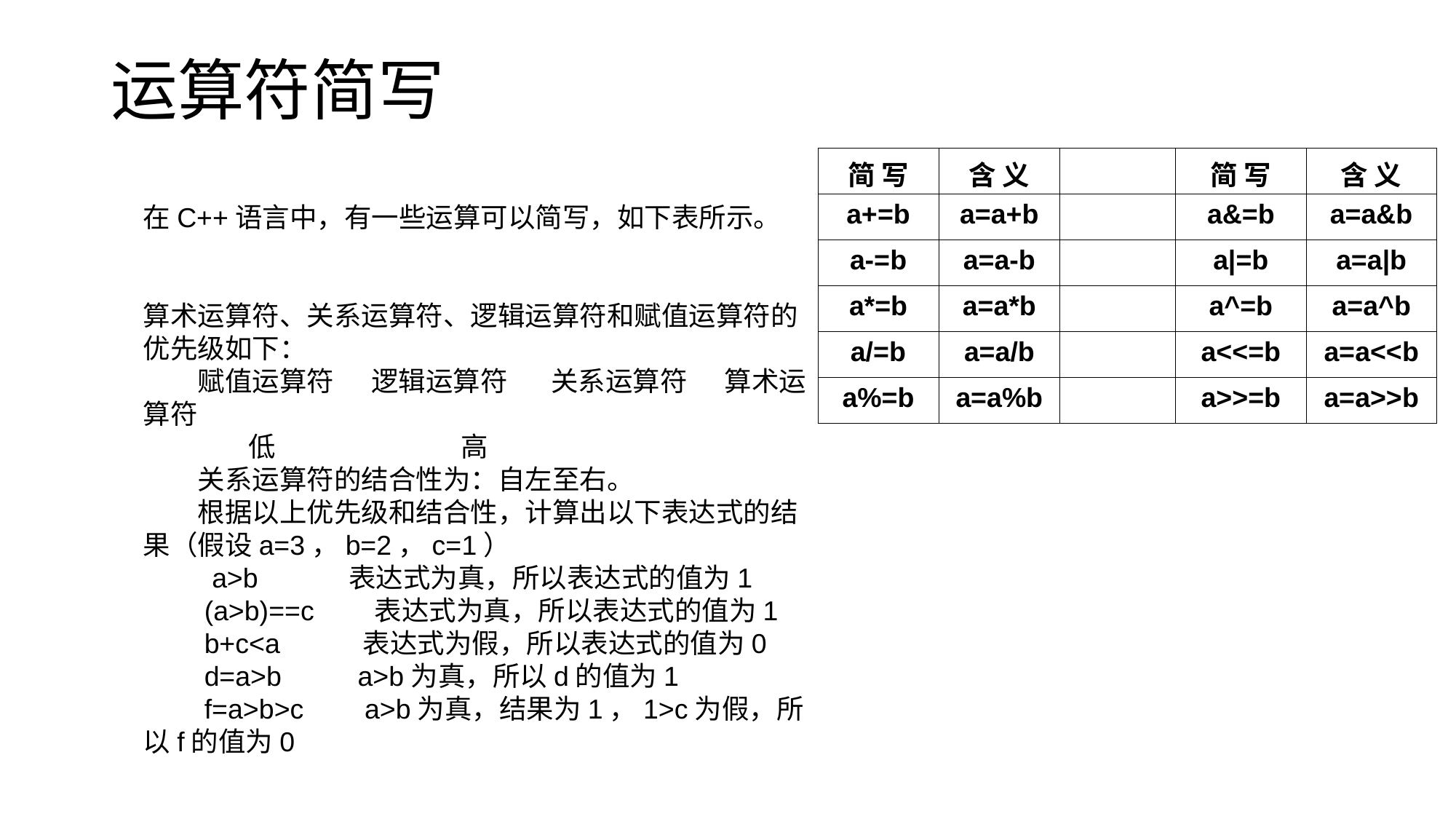

# 运算符简写
| 简 写 | 含 义 |  | 简 写 | 含 义 |
| --- | --- | --- | --- | --- |
| a+=b | a=a+b |  | a&=b | a=a&b |
| a-=b | a=a-b |  | a|=b | a=a|b |
| a\*=b | a=a\*b |  | a^=b | a=a^b |
| a/=b | a=a/b |  | a<<=b | a=a<<b |
| a%=b | a=a%b |  | a>>=b | a=a>>b |
在C++语言中，有一些运算可以简写，如下表所示。

算术运算符、关系运算符、逻辑运算符和赋值运算符的优先级如下：
　　赋值运算符      逻辑运算符       关系运算符      算术运算符
                低                              高
　　关系运算符的结合性为：自左至右。
　　根据以上优先级和结合性，计算出以下表达式的结果（假设a=3，b=2，c=1）
         a>b           表达式为真，所以表达式的值为1
        (a>b)==c       表达式为真，所以表达式的值为1
        b+c<a          表达式为假，所以表达式的值为0
        d=a>b          a>b为真，所以d的值为1
        f=a>b>c        a>b为真，结果为1，1>c为假，所以f的值为0